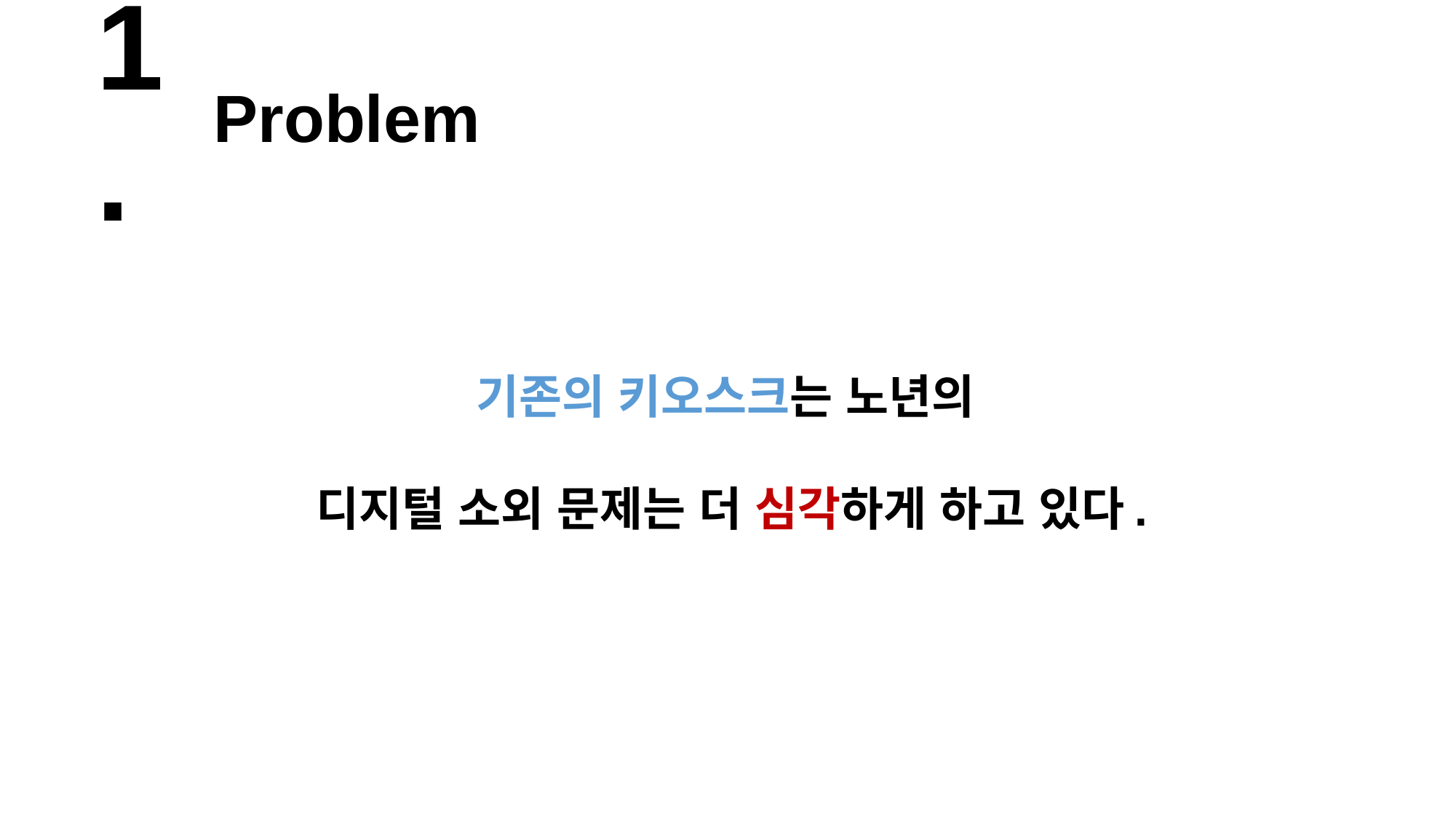

1.
Problem
# 기존의 키오스크는 노년의 디지털 소외 문제는 더 심각하게 하고 있다.